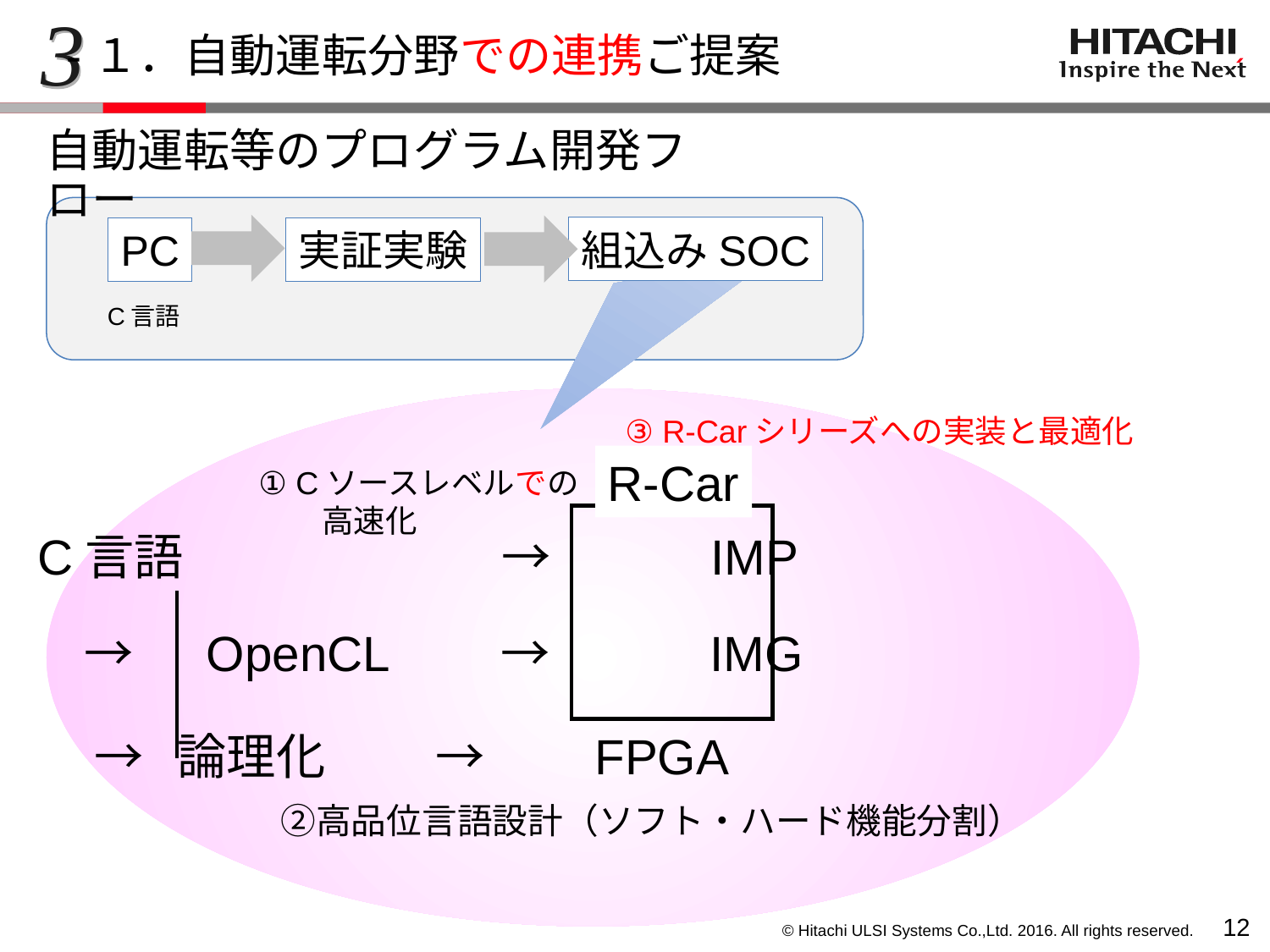

3
-１．自動運転分野での連携ご提案
# 自動運転等のプログラム開発フロー

組込みSOC
PC
実証実験

C言語

③ R-Carシリーズへの実装と最適化
R-Car
① Cソースレベルでの
　　高速化

C言語  　　　　　　→　　　IMP
 →　OpenCL　　→　　　IMG
 →  論理化 　　→　　FPGA
　　　　②高品位言語設計（ソフト・ハード機能分割）
12